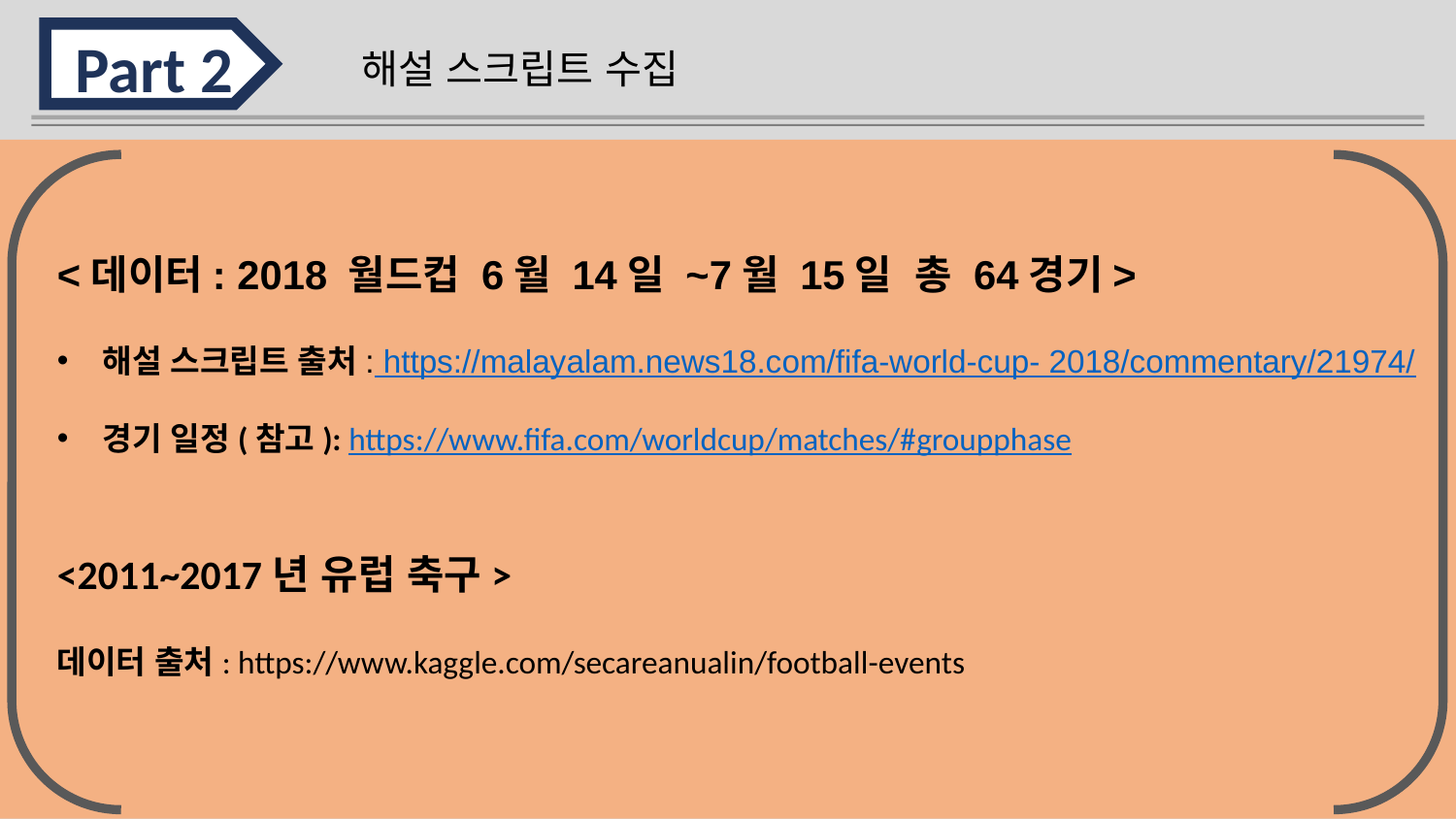

Part 2

해설 스크립트 수집

<데이터: 2018 월드컵 6월 14일 ~7월 15일  총 64경기>

해설 스크립트 출처: https://malayalam.news18.com/fifa-world-cup- 2018/commentary/21974/

경기 일정(참고): https://www.fifa.com/worldcup/matches/#groupphase

<2011~2017년 유럽 축구>

데이터 출처: https://www.kaggle.com/secareanualin/football-events